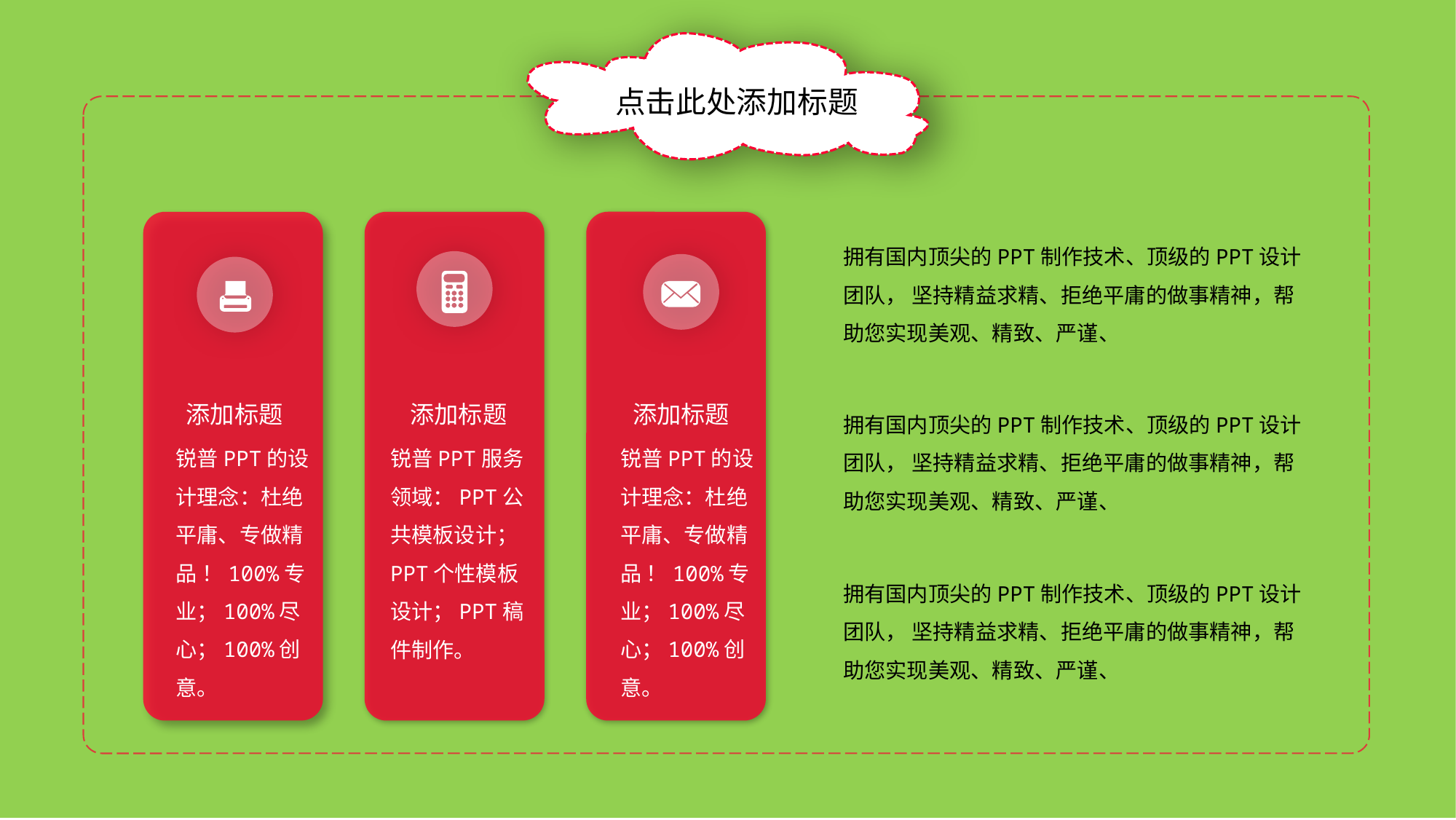

点击此处添加标题

锐普PPT的设计理念：杜绝平庸、专做精品 ！100%专业；100%尽心；100%创意。
添加标题

锐普PPT服务领域：PPT公共模板设计；PPT个性模板设计；PPT稿件制作。
添加标题

锐普PPT的设计理念：杜绝平庸、专做精品 ！100%专业；100%尽心；100%创意。
添加标题
拥有国内顶尖的PPT制作技术、顶级的PPT设计团队， 坚持精益求精、拒绝平庸的做事精神，帮助您实现美观、精致、严谨、
拥有国内顶尖的PPT制作技术、顶级的PPT设计团队， 坚持精益求精、拒绝平庸的做事精神，帮助您实现美观、精致、严谨、
拥有国内顶尖的PPT制作技术、顶级的PPT设计团队， 坚持精益求精、拒绝平庸的做事精神，帮助您实现美观、精致、严谨、